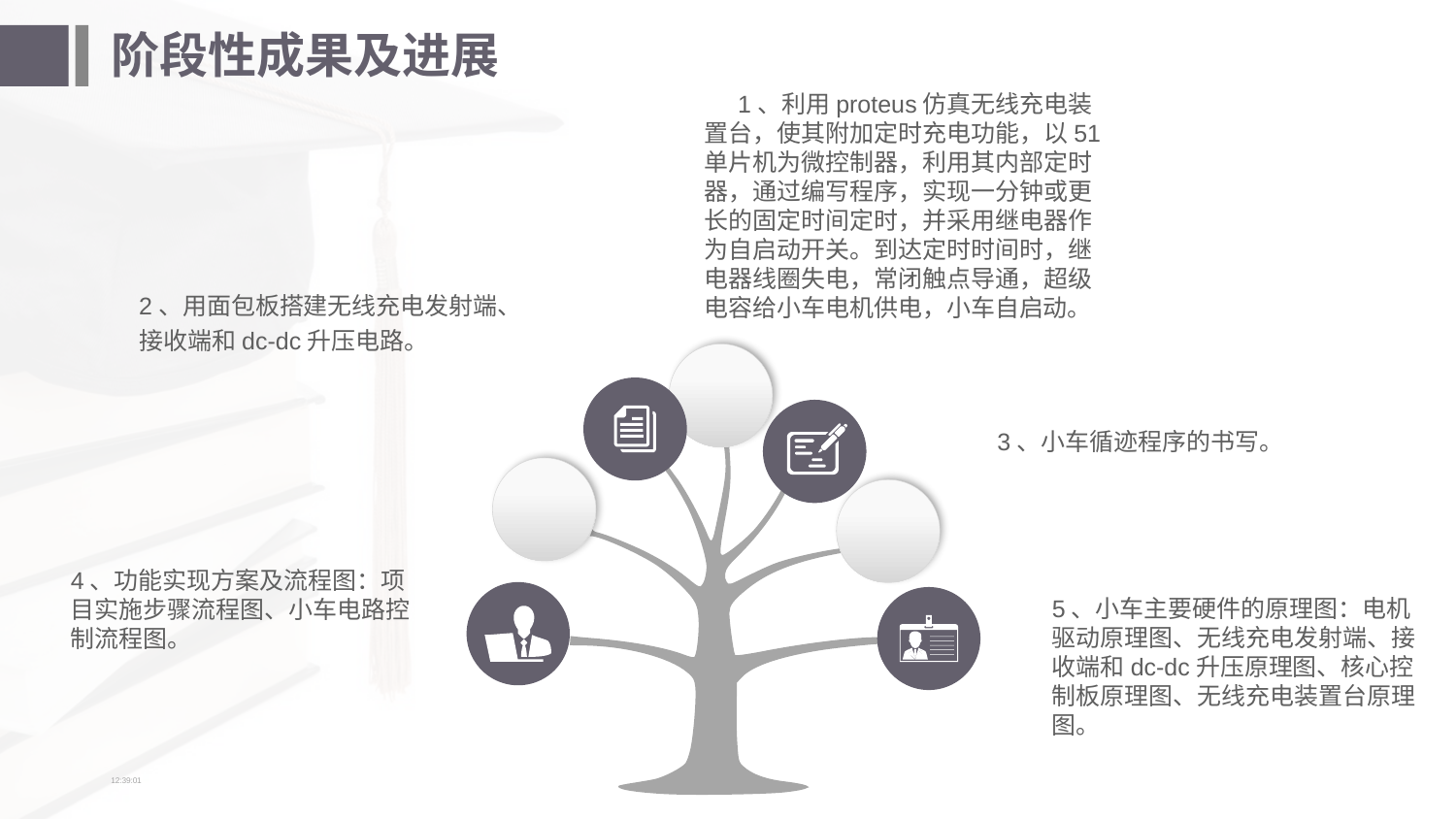

# 阶段性成果及进展
     1、利用proteus仿真无线充电装置台，使其附加定时充电功能，以51单片机为微控制器，利用其内部定时器，通过编写程序，实现一分钟或更长的固定时间定时，并采用继电器作为自启动开关。到达定时时间时，继电器线圈失电，常闭触点导通，超级电容给小车电机供电，小车自启动。

2、用面包板搭建无线充电发射端、接收端和dc-dc升压电路。

3、小车循迹程序的书写。

4、功能实现方案及流程图：项目实施步骤流程图、小车电路控制流程图。

5、小车主要硬件的原理图：电机驱动原理图、无线充电发射端、接收端和dc-dc升压原理图、核心控制板原理图、无线充电装置台原理图。
12:39:01